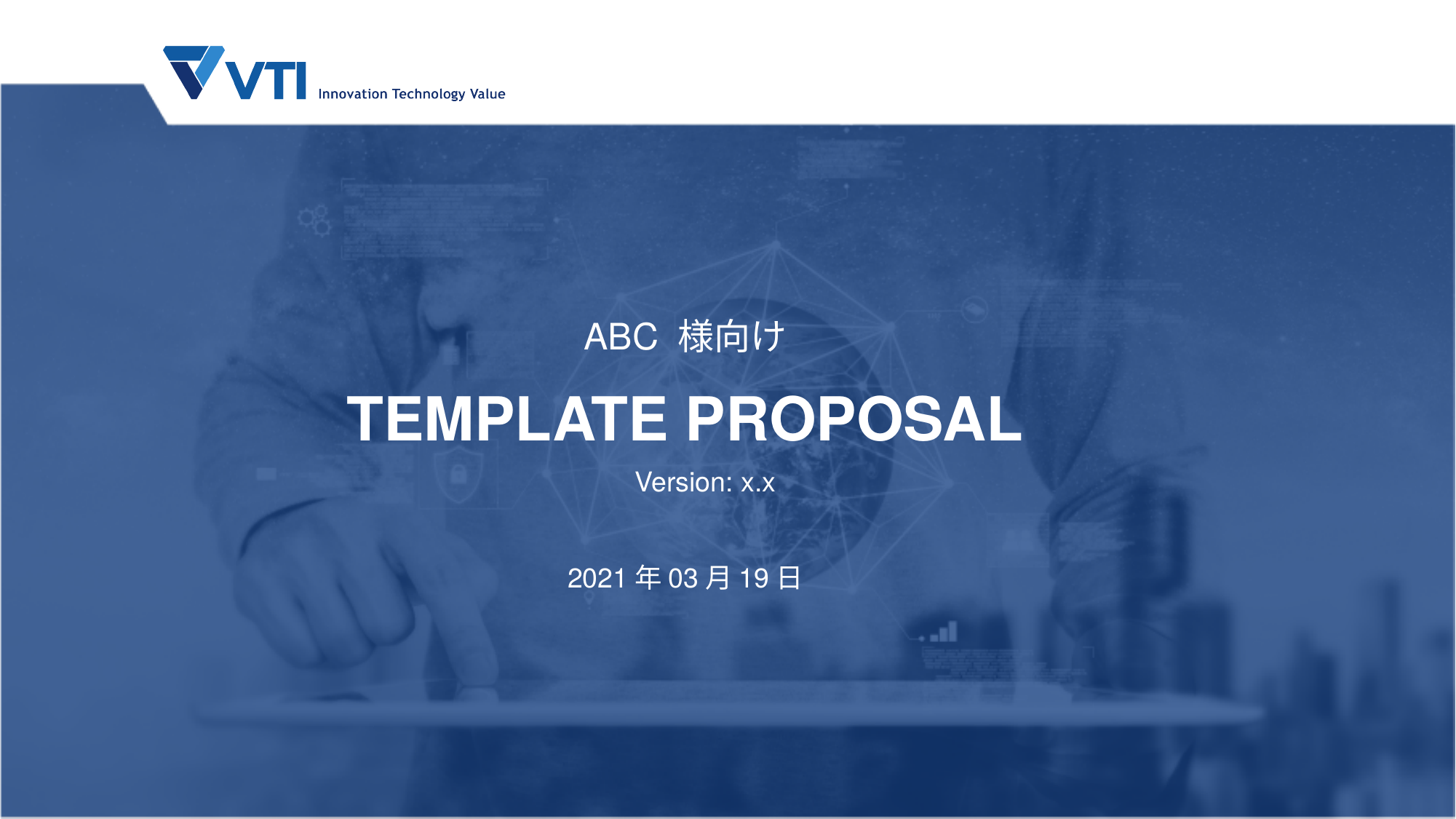

ABC 様向け
TEMPLATE PROPOSAL
Version: x.x
2021年03月19日